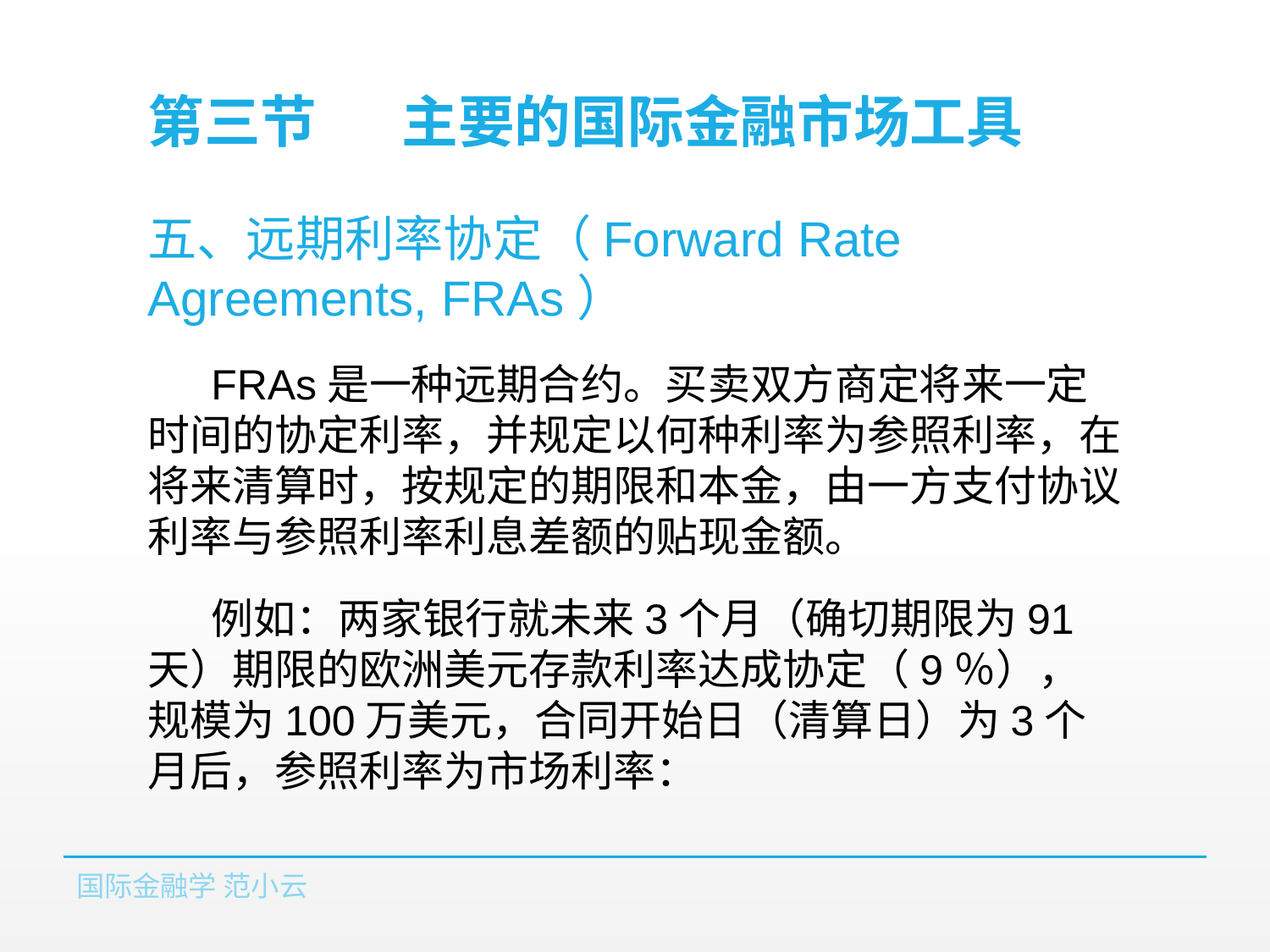

# 第三节	主要的国际金融市场工具
五、远期利率协定（Forward Rate Agreements, FRAs）
FRAs是一种远期合约。买卖双方商定将来一定时间的协定利率，并规定以何种利率为参照利率，在将来清算时，按规定的期限和本金，由一方支付协议利率与参照利率利息差额的贴现金额。
例如：两家银行就未来3个月（确切期限为91天）期限的欧洲美元存款利率达成协定（9％），规模为100万美元，合同开始日（清算日）为3个月后，参照利率为市场利率：
国际金融学 范小云